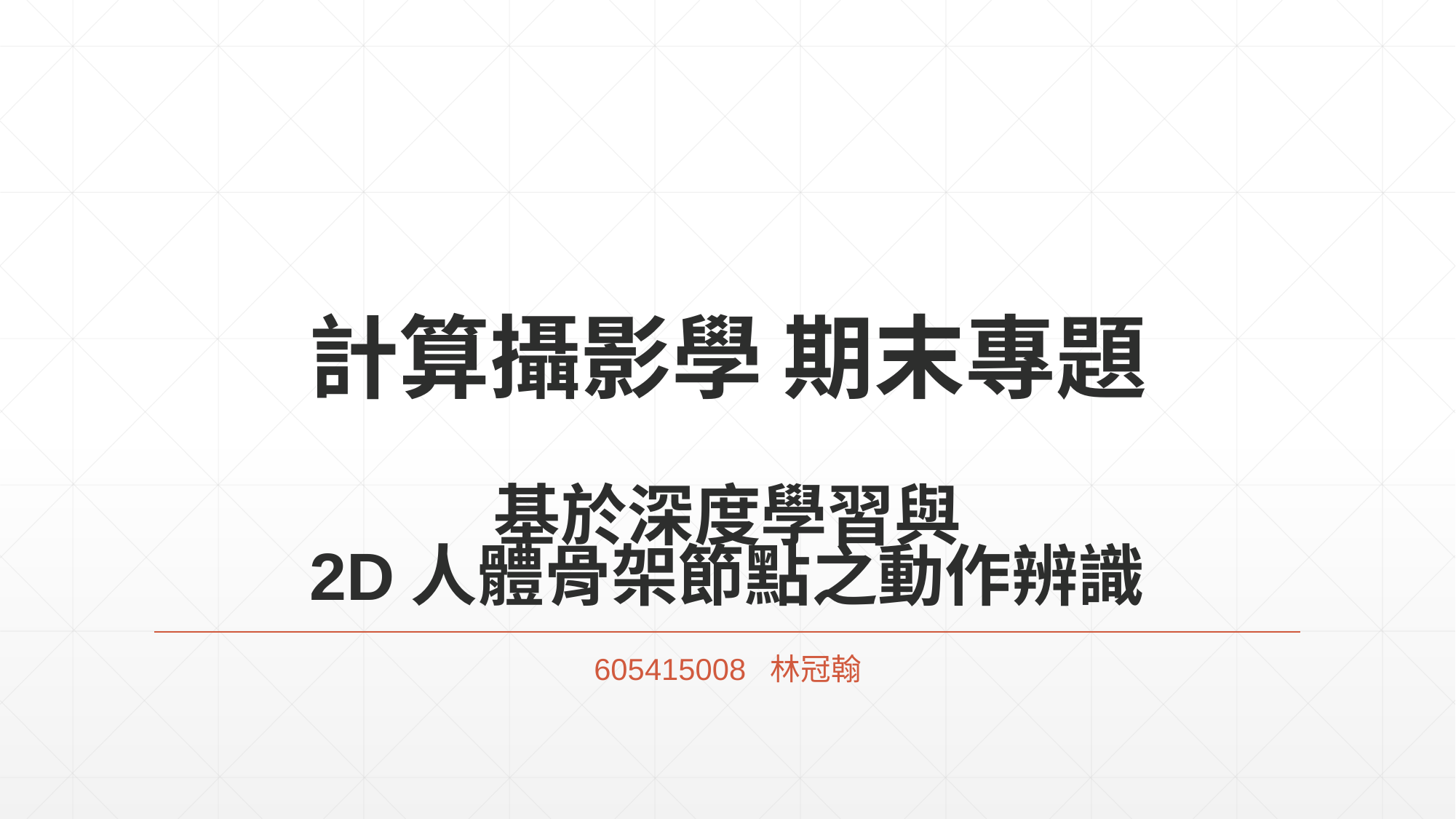

# 計算攝影學 期末專題 基於深度學習與 2D人體骨架節點之動作辨識
605415008  林冠翰